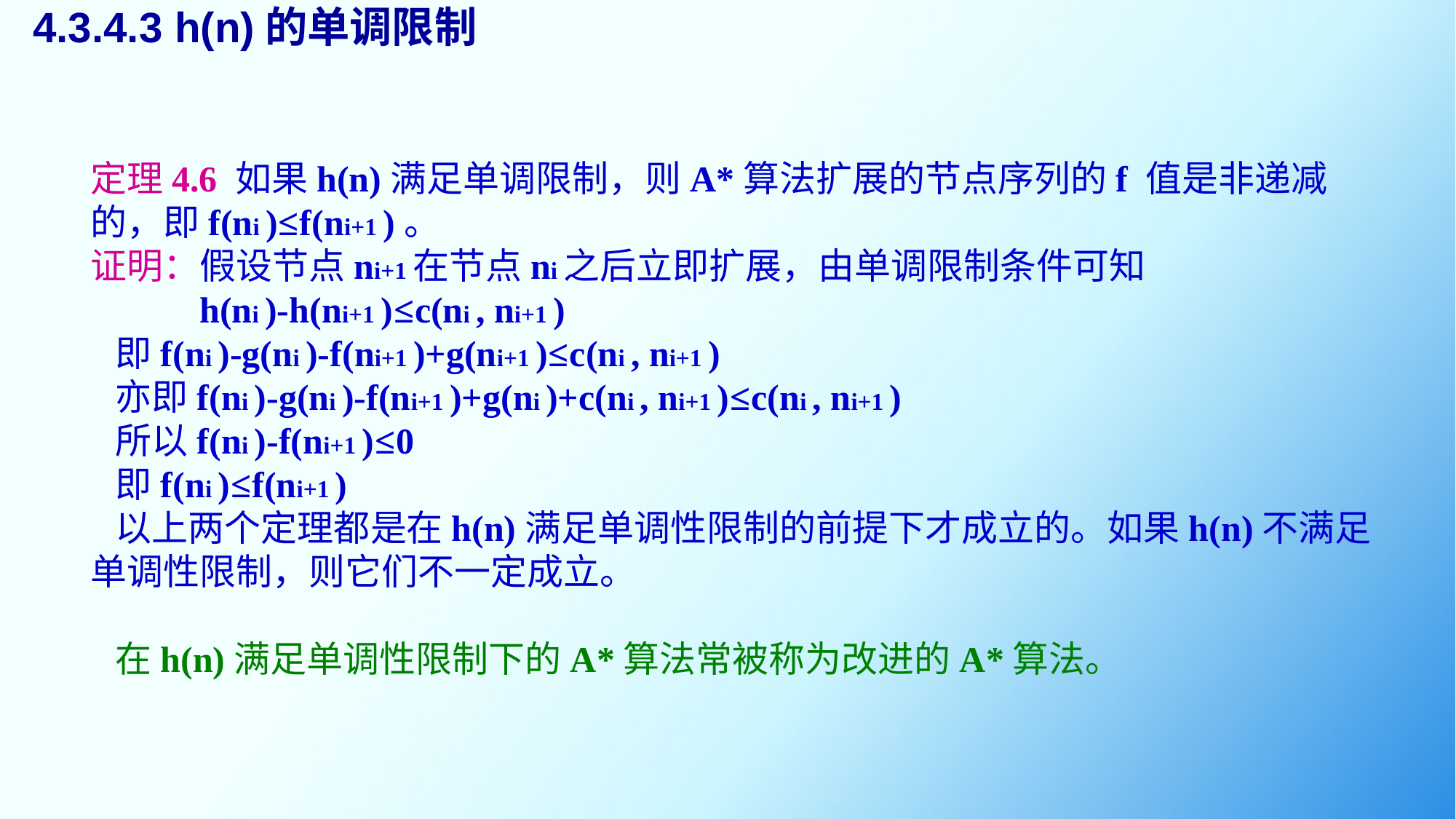

4.3.4.3 h(n)的单调限制
定理4.6 如果h(n)满足单调限制，则A*算法扩展的节点序列的f 值是非递减的，即f(ni )≤f(ni+1 )。
证明：假设节点ni+1在节点ni之后立即扩展，由单调限制条件可知
	h(ni )-h(ni+1 )≤c(ni , ni+1 )
  即f(ni )-g(ni )-f(ni+1 )+g(ni+1 )≤c(ni , ni+1 )
  亦即f(ni )-g(ni )-f(ni+1 )+g(ni )+c(ni , ni+1 )≤c(ni , ni+1 )
  所以f(ni )-f(ni+1 )≤0
  即f(ni )≤f(ni+1 )
  以上两个定理都是在h(n)满足单调性限制的前提下才成立的。如果h(n)不满足单调性限制，则它们不一定成立。

  在h(n)满足单调性限制下的A*算法常被称为改进的A*算法。